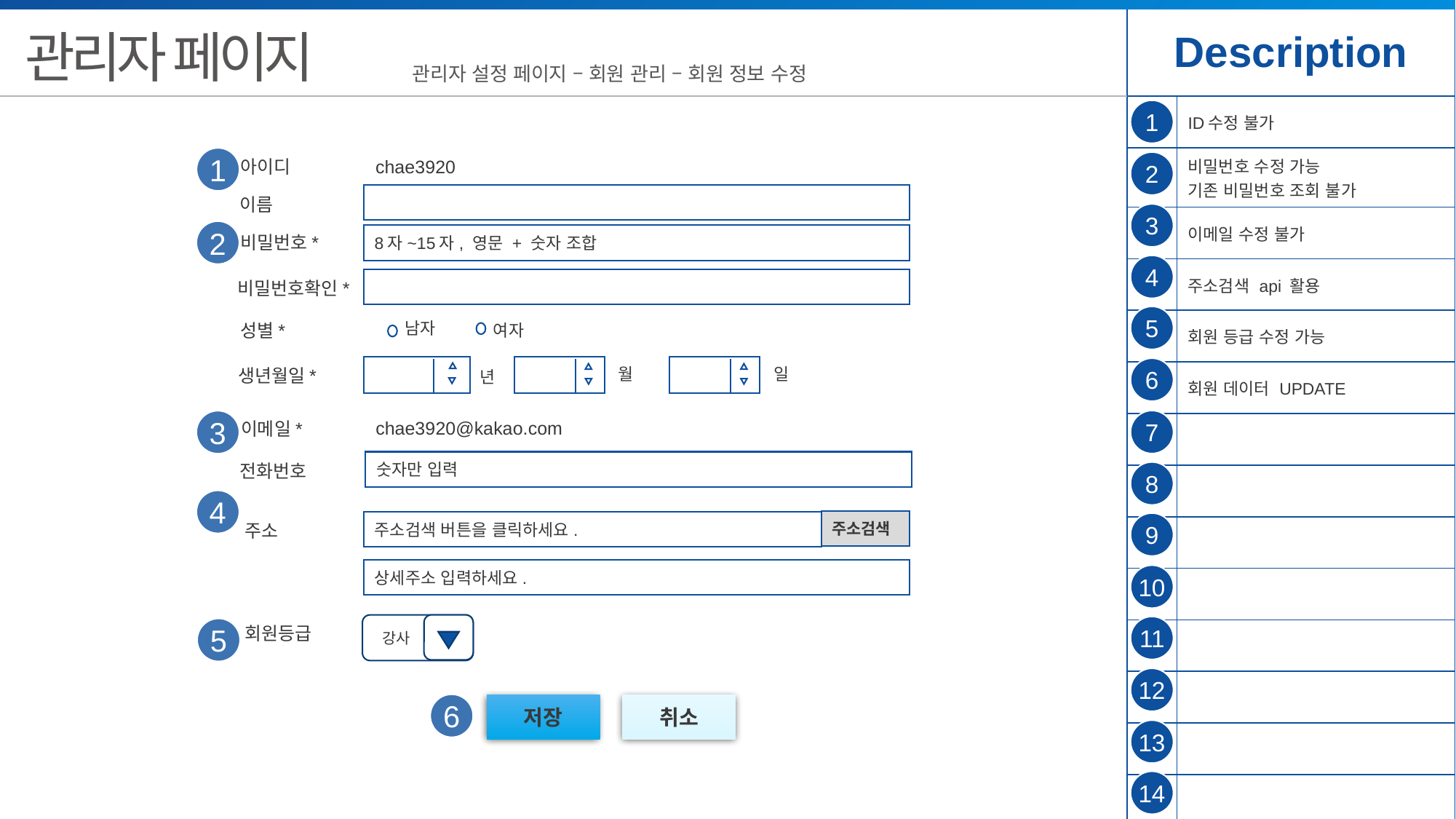

| Description |  |
| --- | --- |
|  | ID수정 불가 |
|  | 비밀번호 수정 가능 기존 비밀번호 조회 불가 |
|  | 이메일 수정 불가 |
|  | 주소검색 api 활용 |
|  | 회원 등급 수정 가능 |
|  | 회원 데이터 UPDATE |
|  |  |
|  |  |
|  |  |
|  |  |
|  |  |
|  |  |
|  |  |
|  |  |
관리자 페이지
관리자 설정 페이지 – 회원 관리 – 회원 정보 수정
1
1
아이디
chae3920
2

이름
3
2
8자~15자, 영문 + 숫자 조합
비밀번호*
4

비밀번호확인*
5
남자
성별*
여자

월
일
6
생년월일*
년

7
3
chae3920@kakao.com
이메일*
숫자만 입력
전화번호
8
4
주소검색
주소검색 버튼을 클릭하세요.
9
주소
상세주소 입력하세요.
10
 강사

회원등급
11
5

12
6
저장
취소
13
14